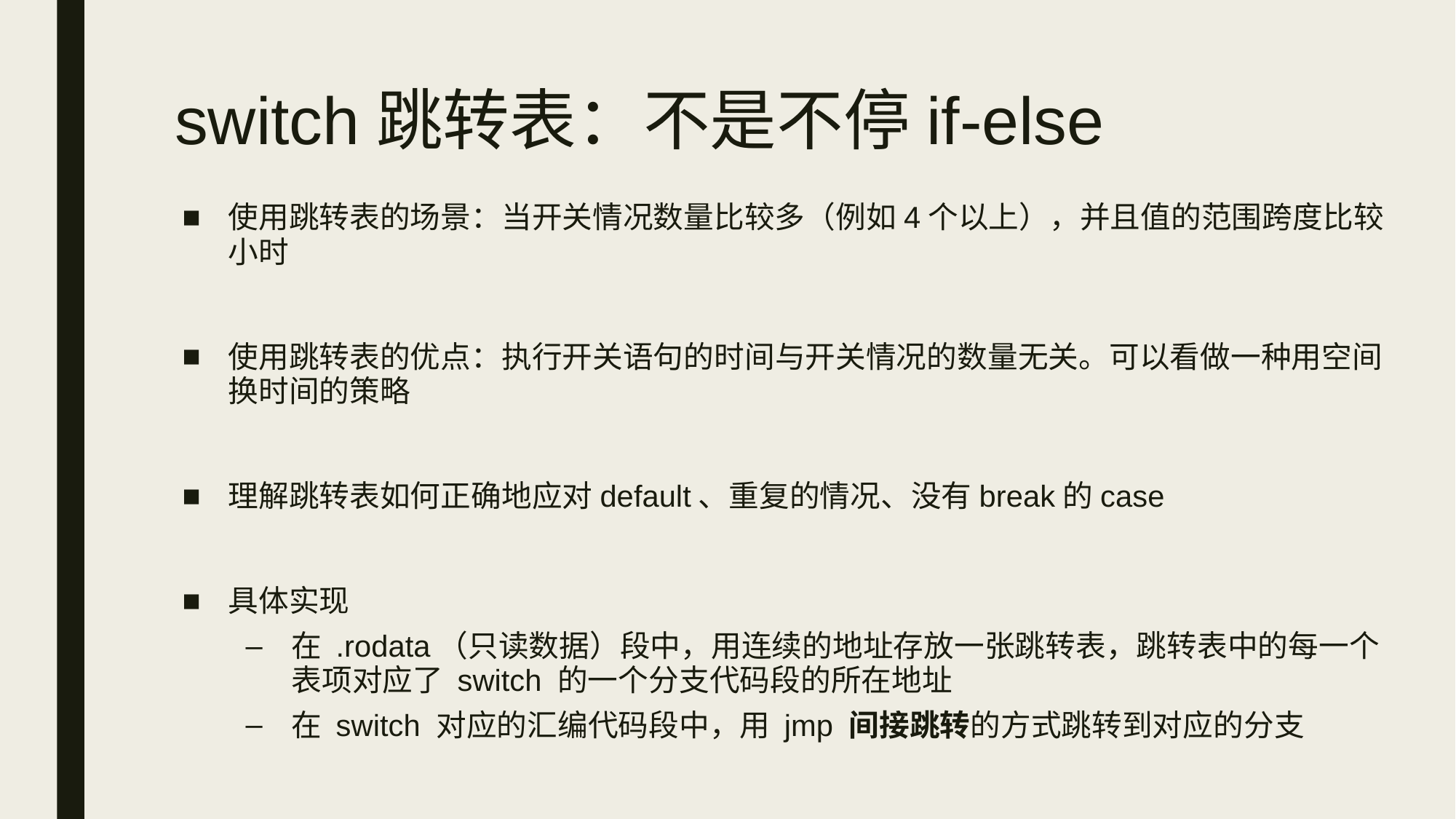

# switch跳转表：不是不停if-else
使用跳转表的场景：当开关情况数量比较多（例如4个以上），并且值的范围跨度比较小时

使用跳转表的优点：执行开关语句的时间与开关情况的数量无关。可以看做一种用空间换时间的策略

理解跳转表如何正确地应对default、重复的情况、没有break的case

具体实现
在 .rodata（只读数据）段中，用连续的地址存放一张跳转表，跳转表中的每一个表项对应了 switch 的一个分支代码段的所在地址
在 switch 对应的汇编代码段中，用 jmp 间接跳转的方式跳转到对应的分支